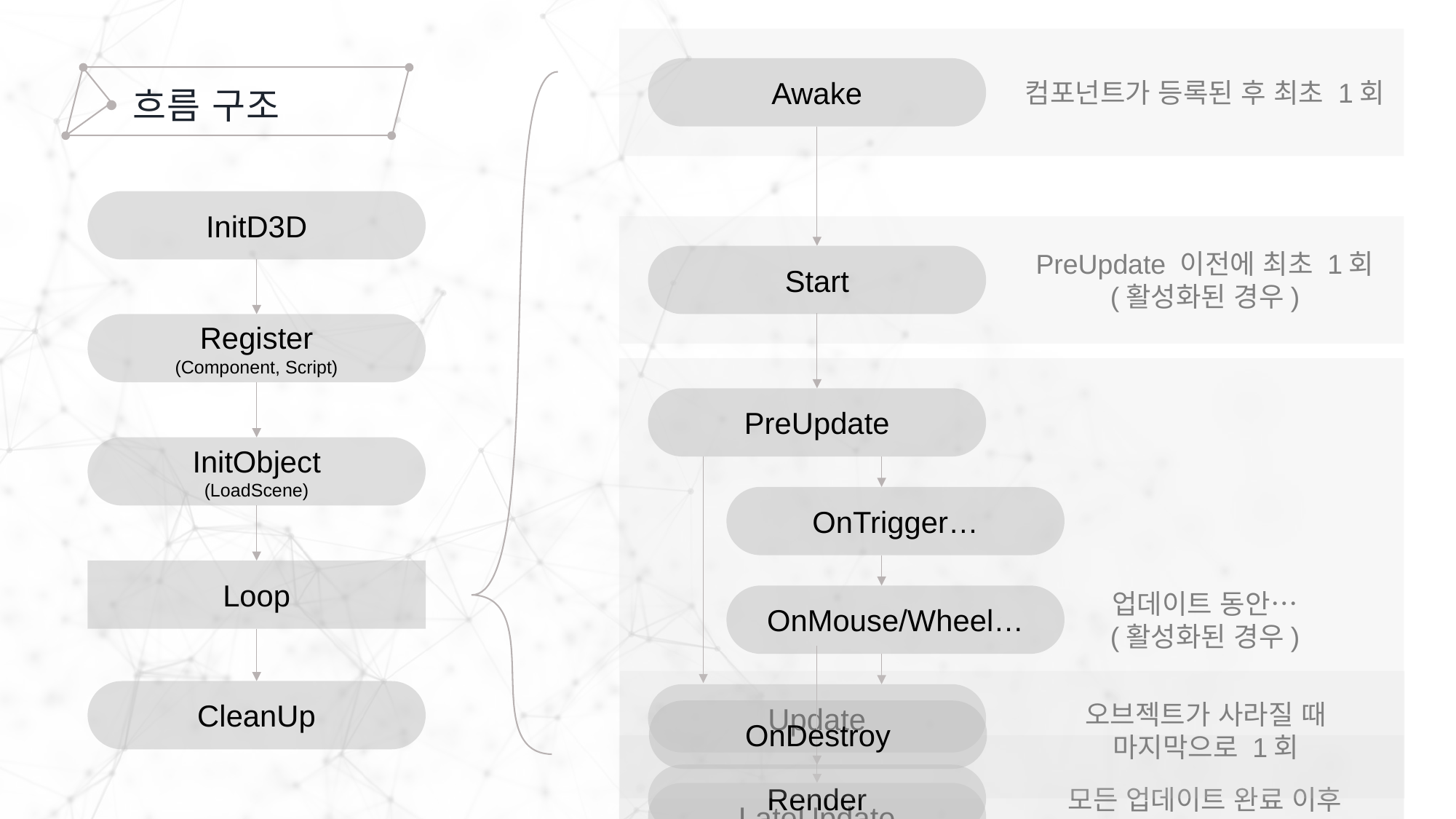

Awake
컴포넌트가 등록된 후 최초 1회

흐름 구조

PreUpdate 이전에 최초 1회
(활성화된 경우)
Start
InitD3D

PreUpdate
OnTrigger…
업데이트 동안…
(활성화된 경우)
OnMouse/Wheel…
Update
LateUpdate
Register
(Component, Script)
InitObject
(LoadScene)
Loop

Render
모든 업데이트 완료 이후

오브젝트가 사라질 때
마지막으로 1회
OnDestroy
CleanUp